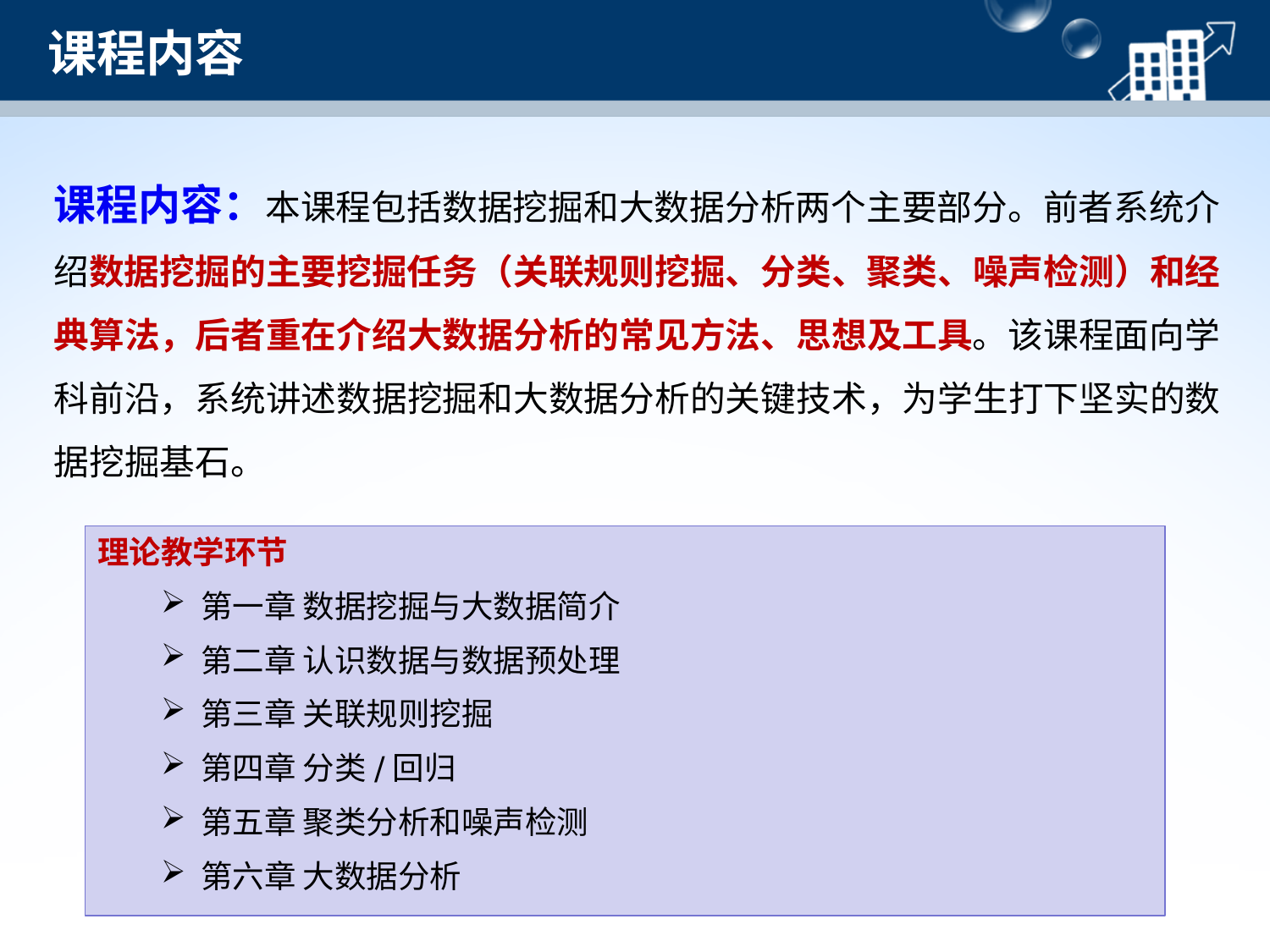

课程内容
课程内容：本课程包括数据挖掘和大数据分析两个主要部分。前者系统介绍数据挖掘的主要挖掘任务（关联规则挖掘、分类、聚类、噪声检测）和经典算法，后者重在介绍大数据分析的常见方法、思想及工具。该课程面向学科前沿，系统讲述数据挖掘和大数据分析的关键技术，为学生打下坚实的数据挖掘基石。

理论教学环节
第一章 数据挖掘与大数据简介
第二章 认识数据与数据预处理
第三章 关联规则挖掘
第四章 分类/回归
第五章 聚类分析和噪声检测
第六章 大数据分析